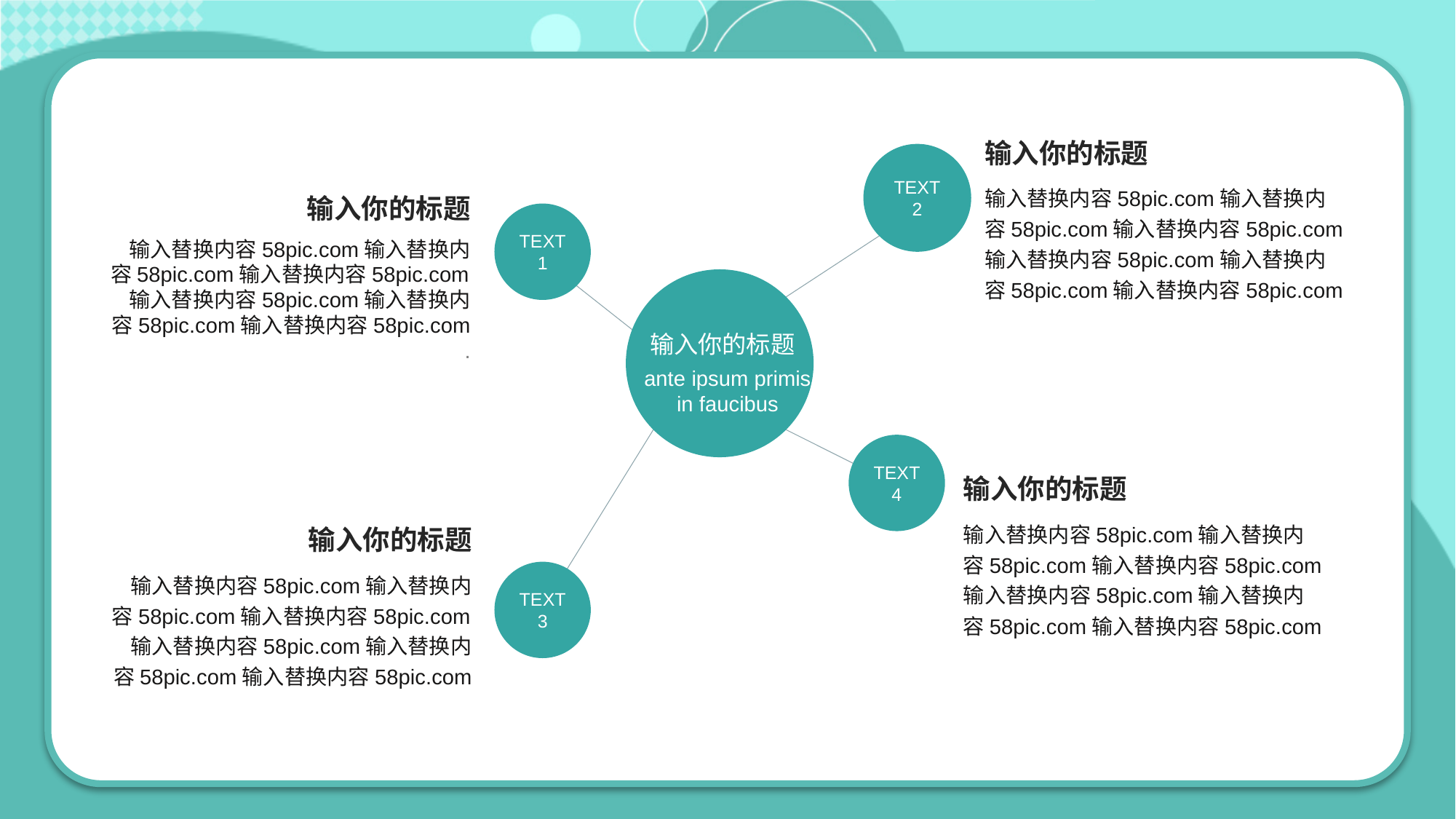

输入你的标题
TEXT2
输入替换内容58pic.com输入替换内容58pic.com输入替换内容58pic.com输入替换内容58pic.com输入替换内容58pic.com输入替换内容58pic.com
输入你的标题
TEXT1
输入替换内容58pic.com输入替换内容58pic.com输入替换内容58pic.com输入替换内容58pic.com输入替换内容58pic.com输入替换内容58pic.com
.

输入你的标题
ante ipsum primis in faucibus
TEXT4
输入你的标题
输入替换内容58pic.com输入替换内容58pic.com输入替换内容58pic.com输入替换内容58pic.com输入替换内容58pic.com输入替换内容58pic.com
输入你的标题
输入替换内容58pic.com输入替换内容58pic.com输入替换内容58pic.com输入替换内容58pic.com输入替换内容58pic.com输入替换内容58pic.com
TEXT3